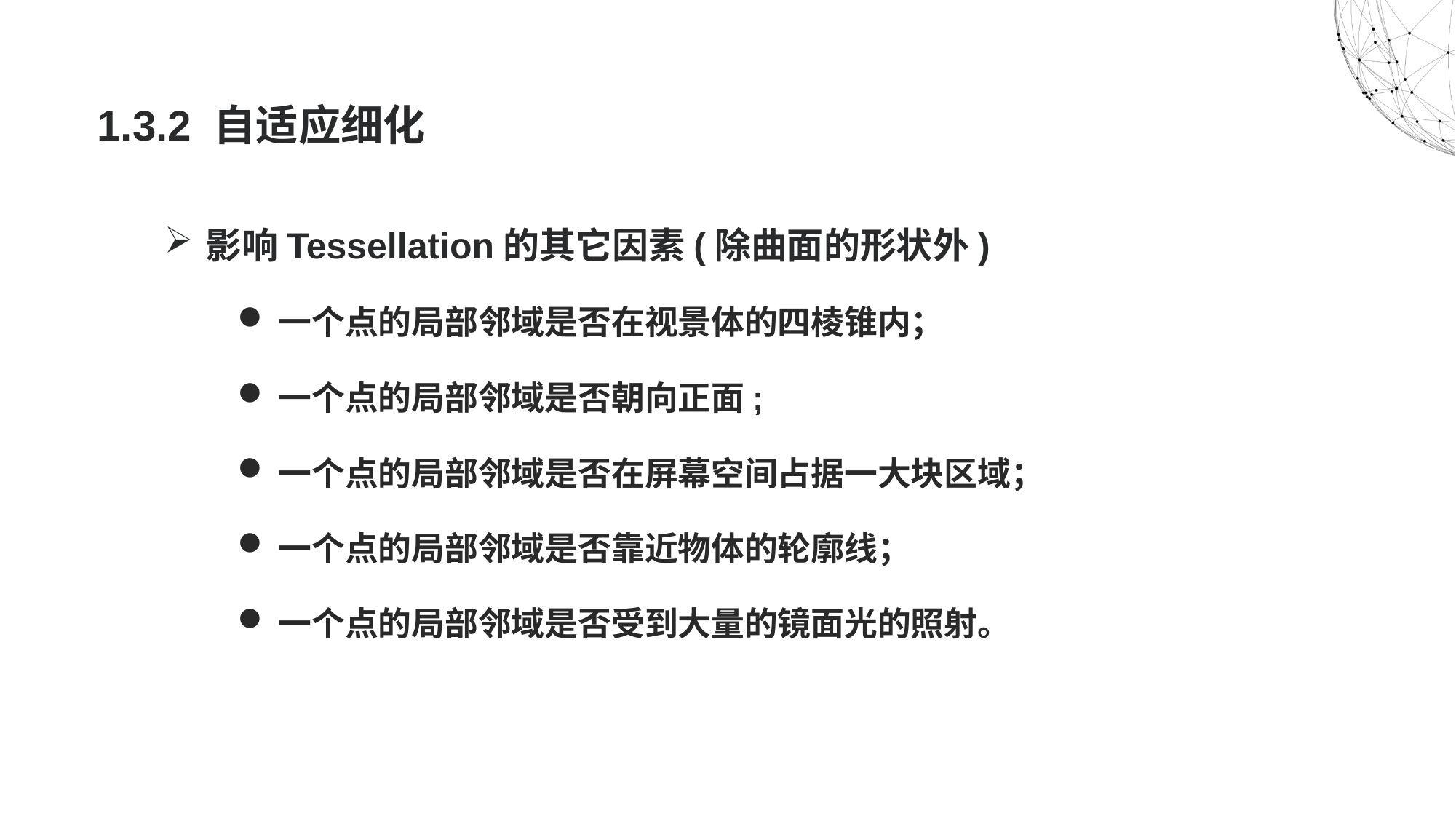

# 1.3.2 自适应细化
影响Tessellation的其它因素(除曲面的形状外)
一个点的局部邻域是否在视景体的四棱锥内；
一个点的局部邻域是否朝向正面;
一个点的局部邻域是否在屏幕空间占据一大块区域；
一个点的局部邻域是否靠近物体的轮廓线；
一个点的局部邻域是否受到大量的镜面光的照射。